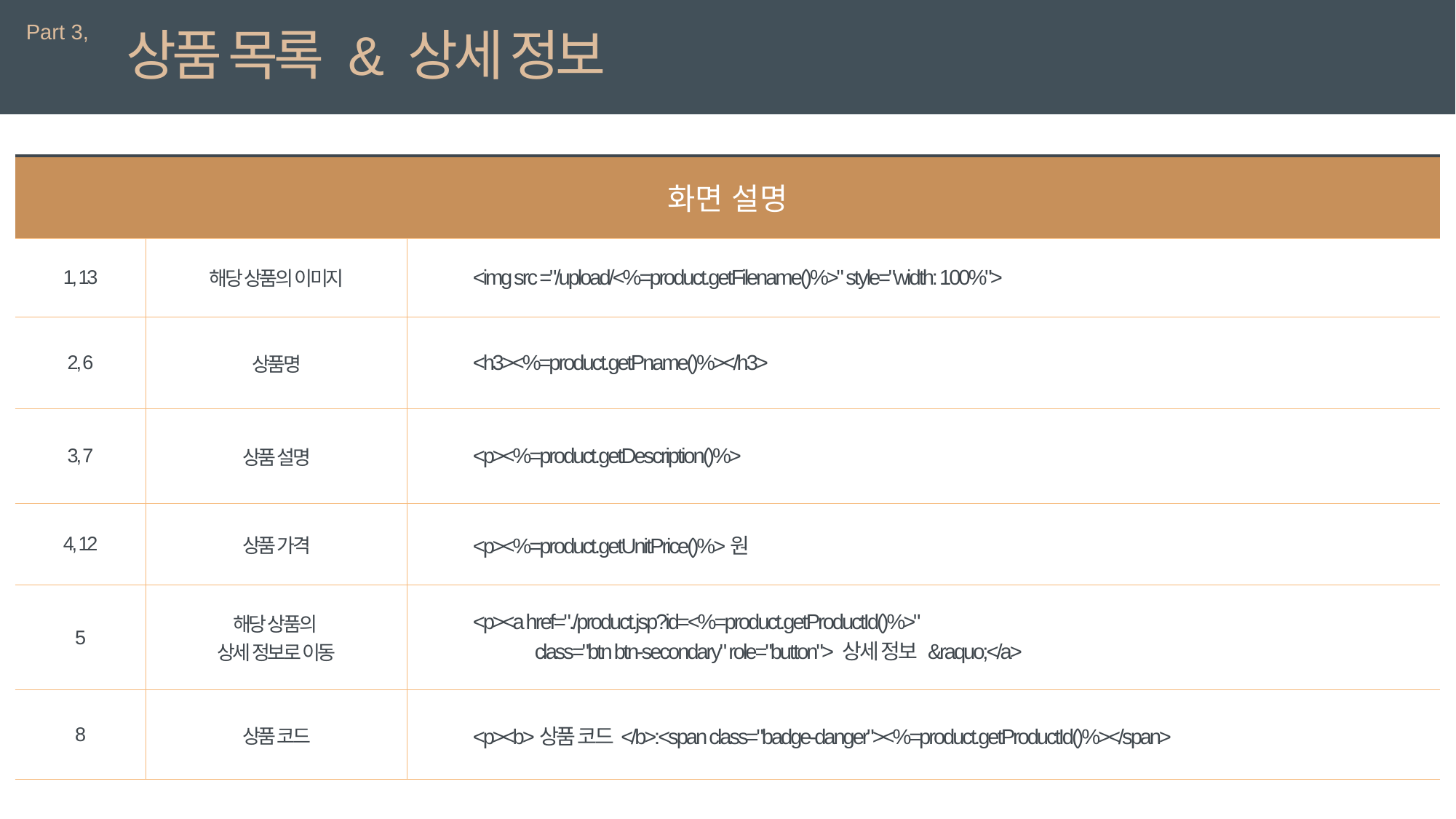

Part 3,
상품 목록 & 상세 정보
| 화면 설명 |  | 상세 설명 |
| --- | --- | --- |
| 1, 13 | 해당 상품의 이미지 | <img src ="/upload/<%=product.getFilename()%>" style="width: 100%"> |
| 2, 6 | 상품명 | <h3><%=product.getPname()%></h3> |
| 3, 7 | 상품 설명 | <p><%=product.getDescription()%> |
| 4, 12 | 상품 가격 | <p><%=product.getUnitPrice()%>원 |
| 5 | 해당 상품의 상세 정보로 이동 | <p><a href="./product.jsp?id=<%=product.getProductId()%>" class="btn btn-secondary" role="button"> 상세 정보 &raquo;</a> |
| 8 | 상품 코드 | <p><b>상품 코드</b>:<span class="badge-danger"><%=product.getProductId()%></span> |